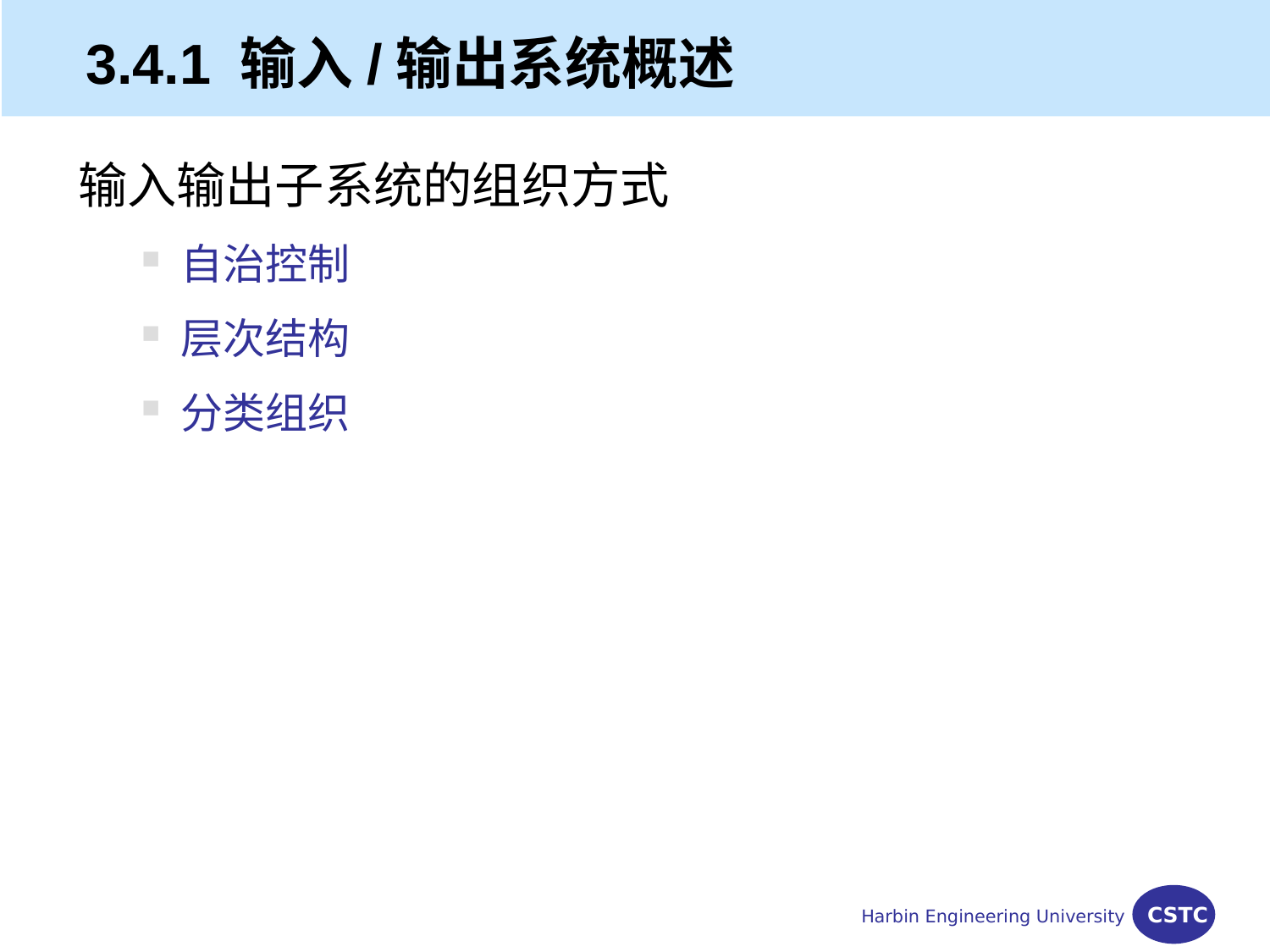

# 3.4.1 输入/输出系统概述
输入输出子系统的组织方式
自治控制
层次结构
分类组织
Harbin Engineering University